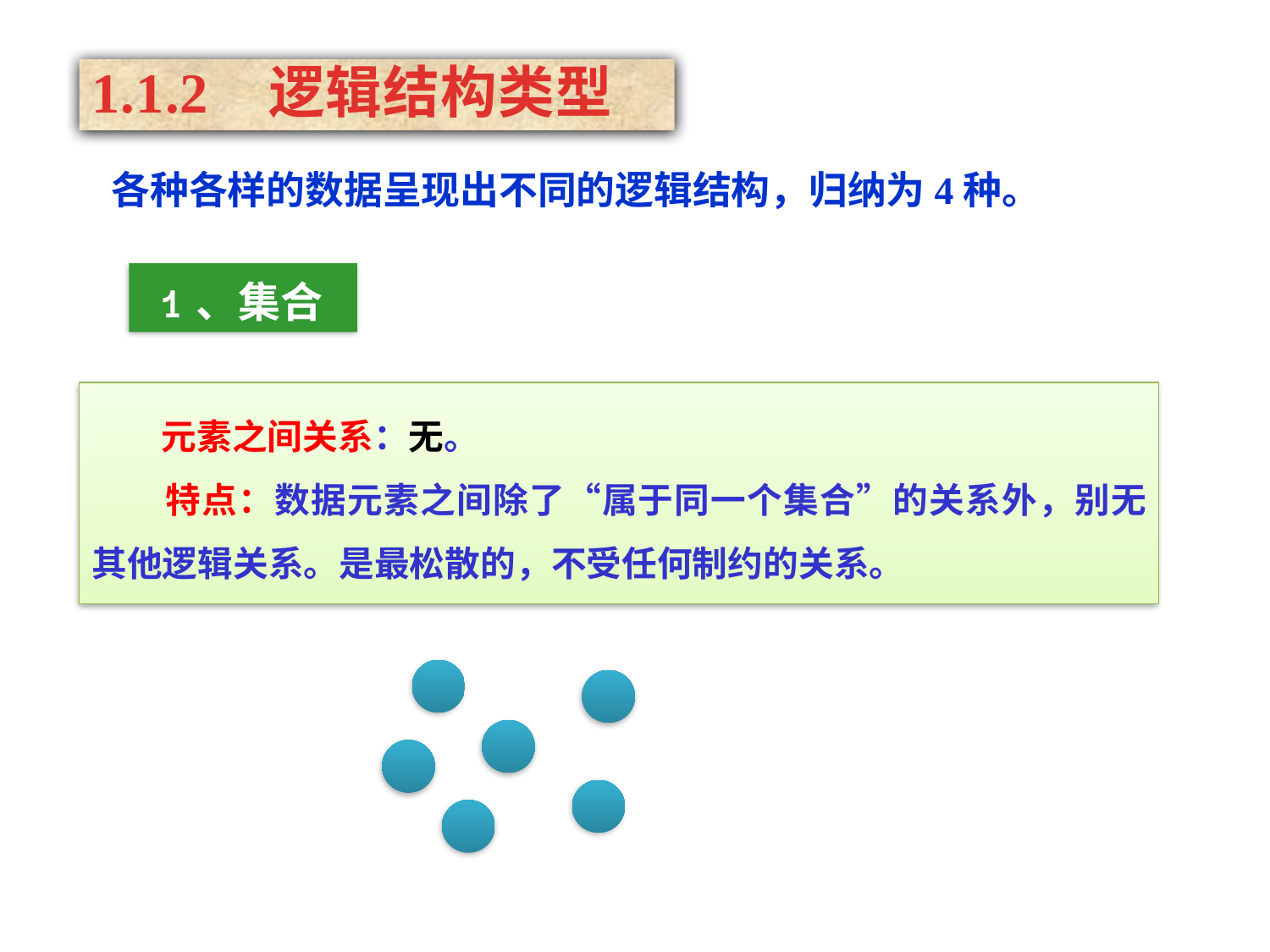

1.1.2   逻辑结构类型
各种各样的数据呈现出不同的逻辑结构，归纳为4种。
1、集合
   元素之间关系：无。
   特点：数据元素之间除了“属于同一个集合”的关系外，别无其他逻辑关系。是最松散的，不受任何制约的关系。